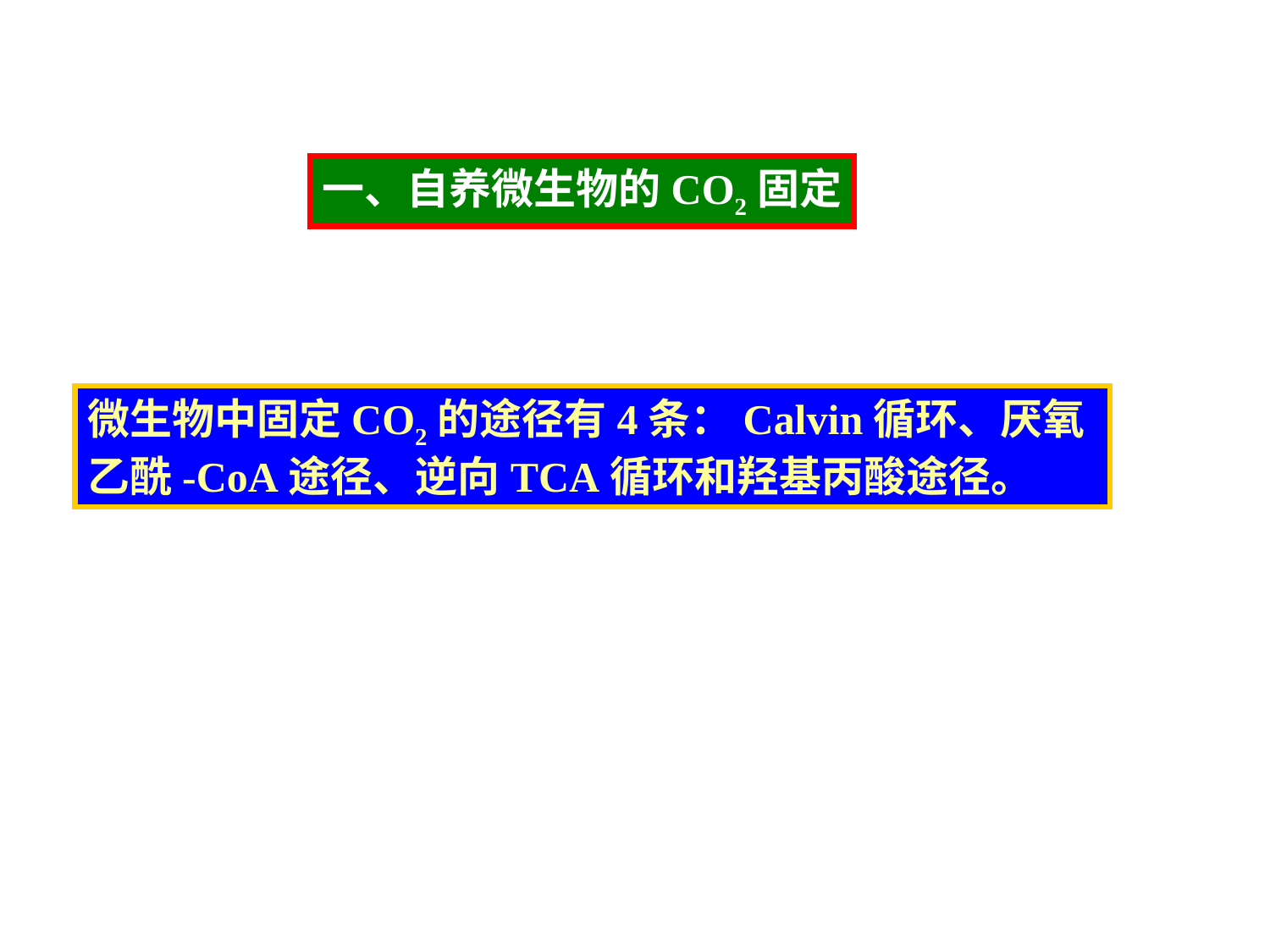

一、自养微生物的CO2固定
微生物中固定CO2的途径有4条：Calvin循环、厌氧乙酰-CoA途径、逆向TCA循环和羟基丙酸途径。